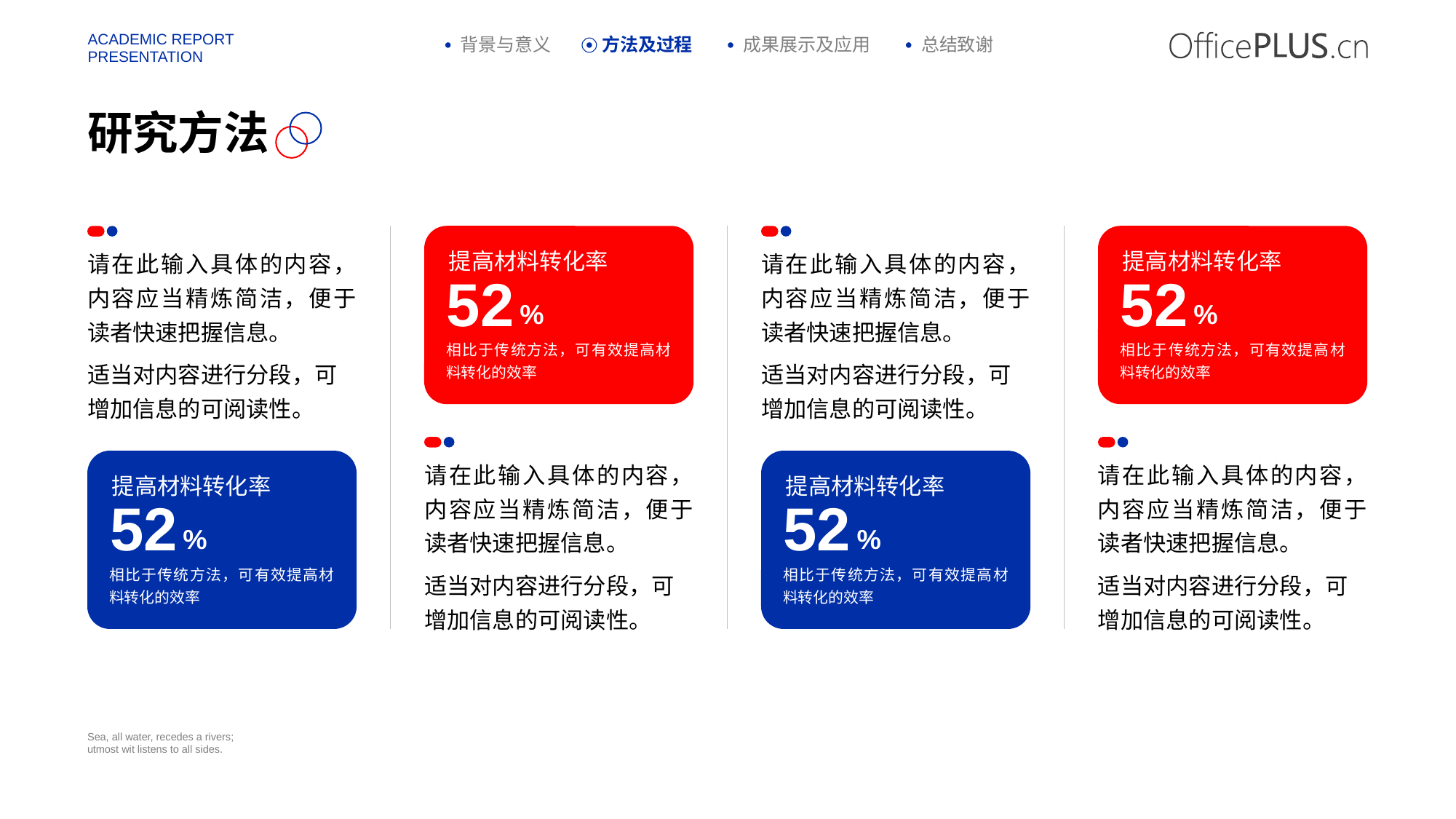

背景与意义
方法及过程
成果展示及应用
总结致谢

研究方法

提高材料转化率
提高材料转化率
请在此输入具体的内容，内容应当精炼简洁，便于读者快速把握信息。
请在此输入具体的内容，内容应当精炼简洁，便于读者快速把握信息。
52
52
%
%
相比于传统方法，可有效提高材料转化的效率
相比于传统方法，可有效提高材料转化的效率
适当对内容进行分段，可增加信息的可阅读性。
适当对内容进行分段，可增加信息的可阅读性。

请在此输入具体的内容，内容应当精炼简洁，便于读者快速把握信息。
请在此输入具体的内容，内容应当精炼简洁，便于读者快速把握信息。
提高材料转化率
提高材料转化率
52
52
%
%
相比于传统方法，可有效提高材料转化的效率
相比于传统方法，可有效提高材料转化的效率
适当对内容进行分段，可增加信息的可阅读性。
适当对内容进行分段，可增加信息的可阅读性。